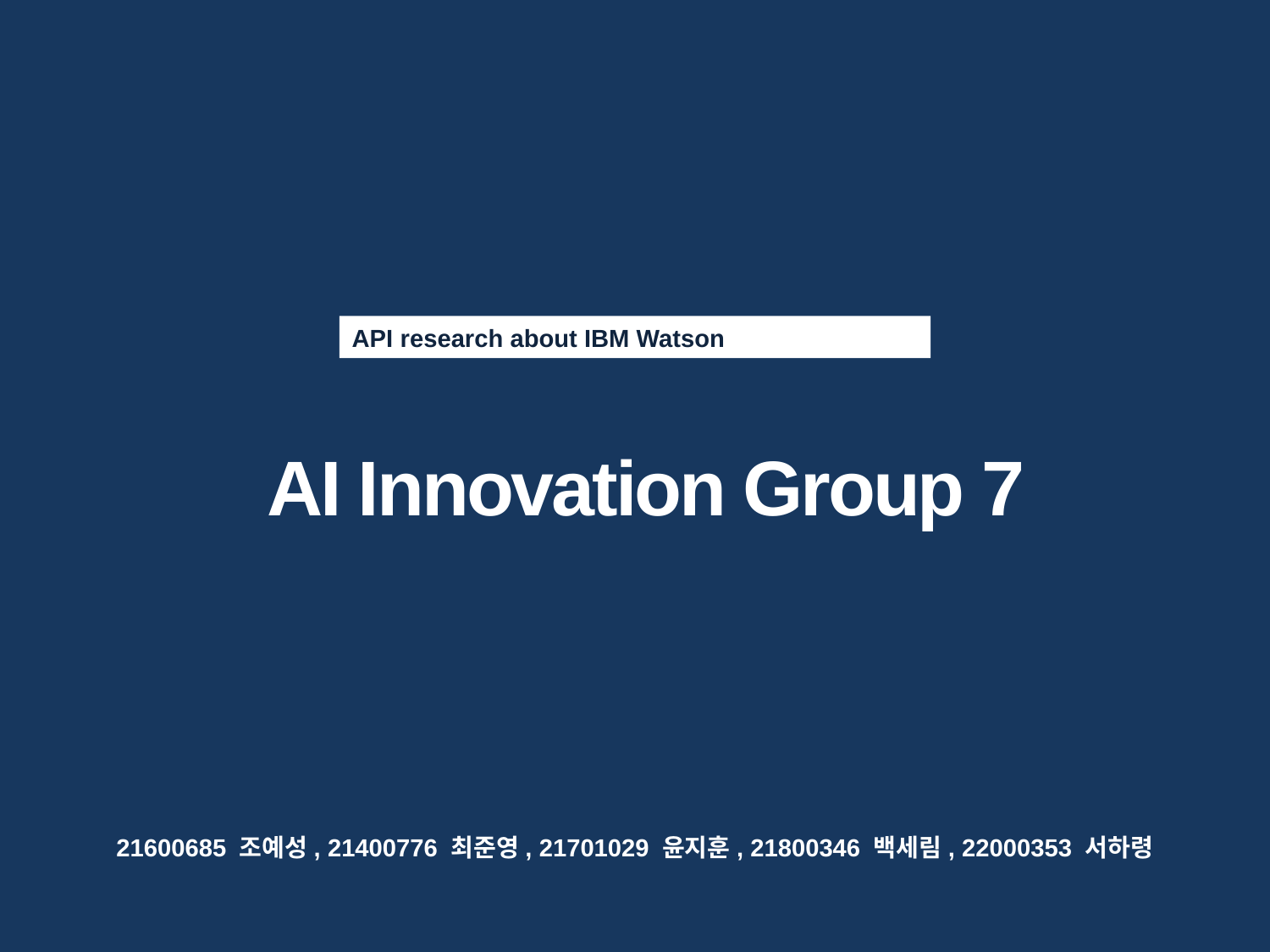

API research about IBM Watson
 AI Innovation Group 7
21600685 조예성, 21400776 최준영, 21701029 윤지훈, 21800346 백세림, 22000353 서하령